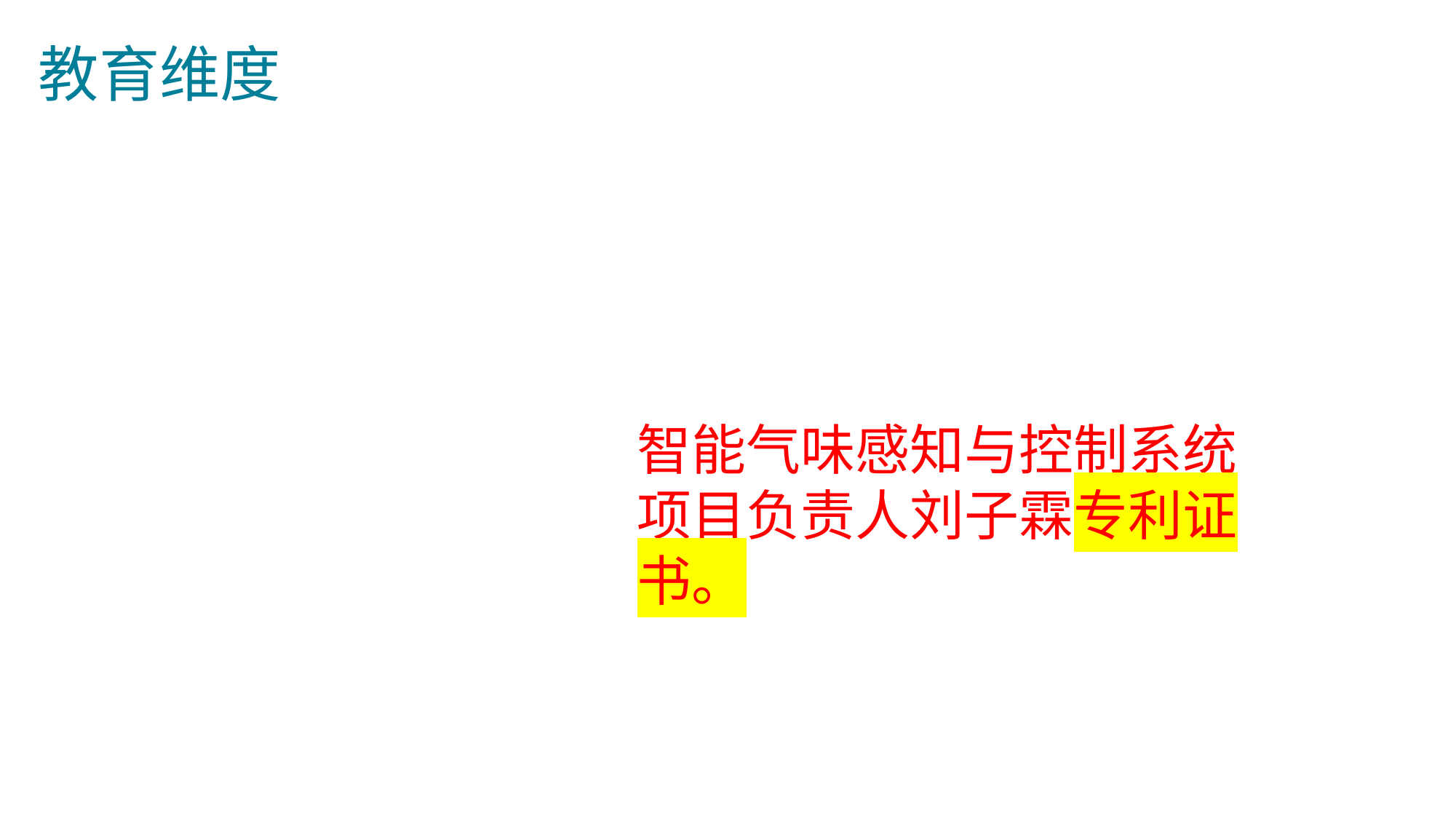

教育维度

02
智能气味感知与控制系统
项目负责人刘子霖专利证书。
Please enter the relevant text content here. Operation method: select all the text in this paragraph with the mouse, and enter the text directly to replace it. The text format will not change.